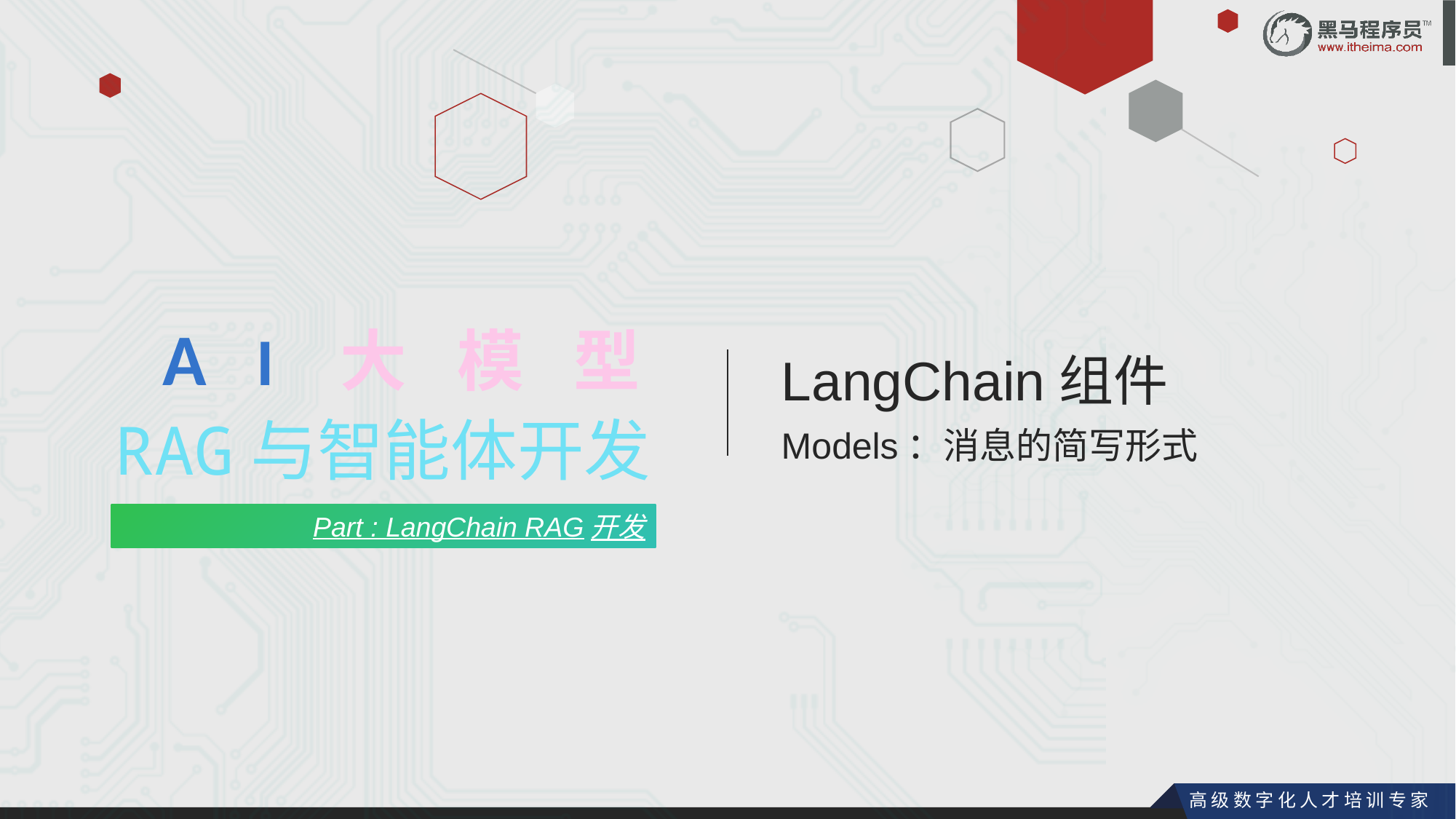

AI大模型
LangChain组件
Models：消息的简写形式
RAG与智能体开发
Part : LangChain RAG开发